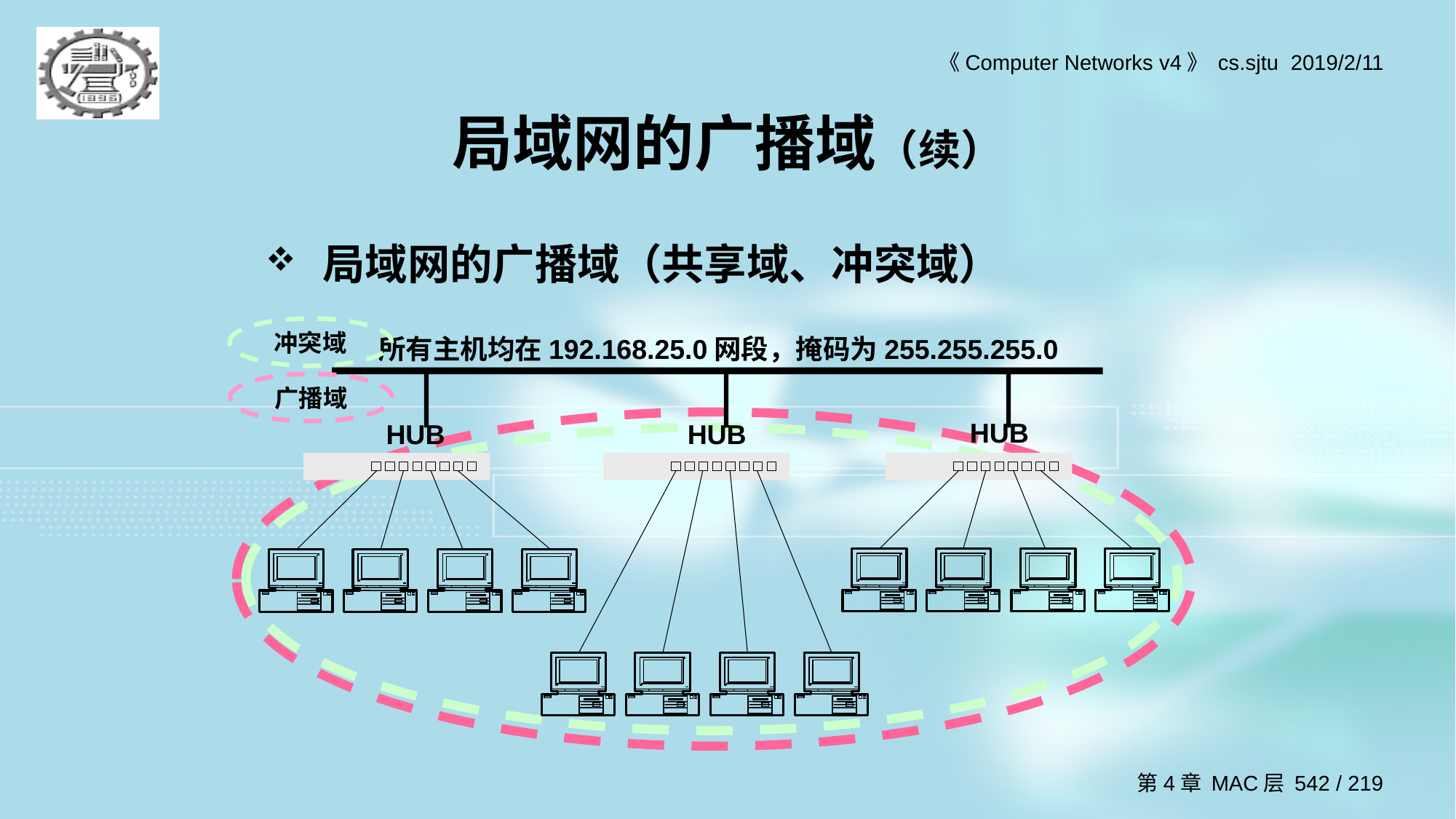

# 局域网的广播域（续）
局域网的广播域（共享域、冲突域）
冲突域
广播域
所有主机均在192.168.25.0网段，掩码为255.255.255.0

HUB
HUB
HUB